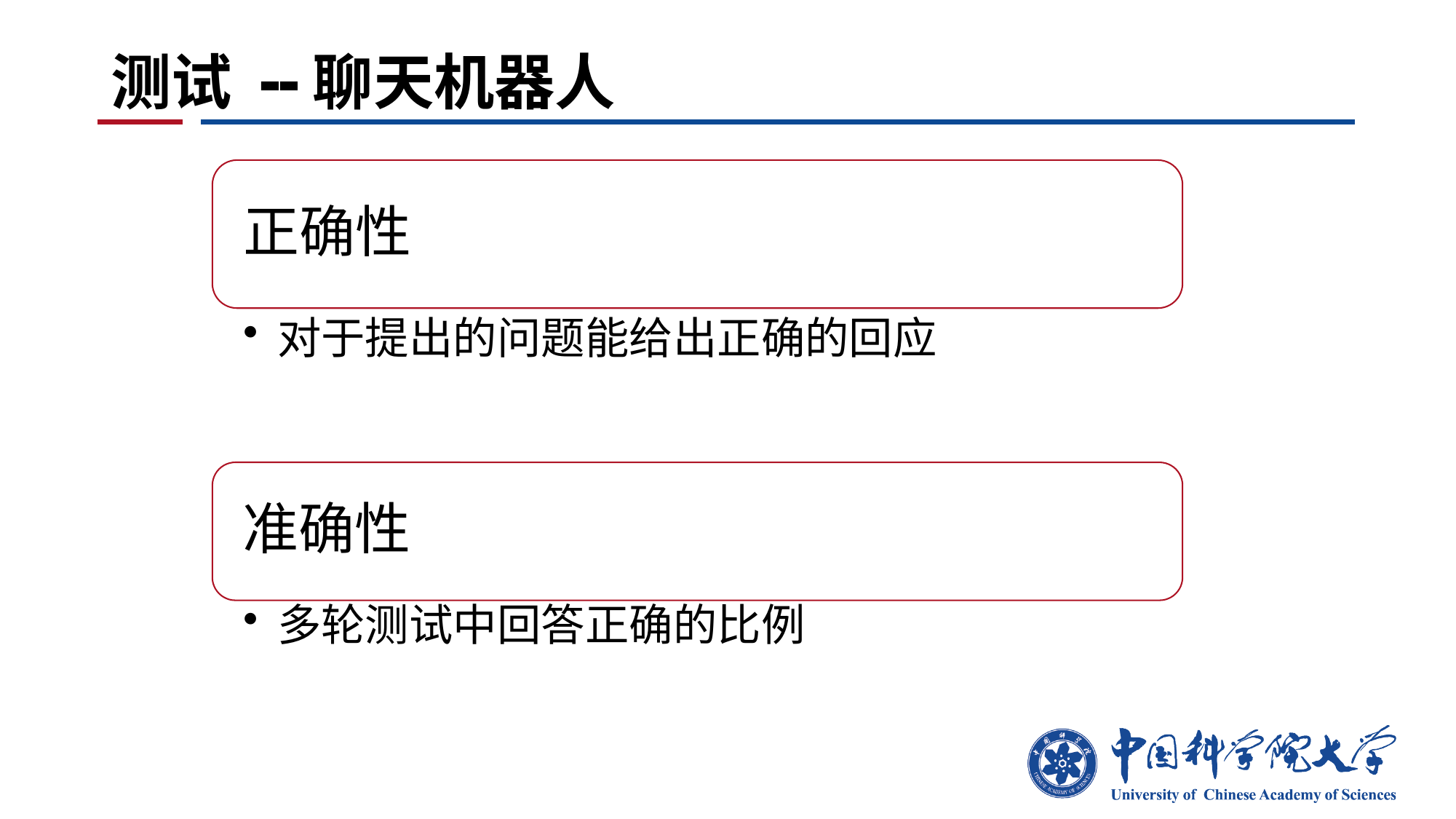

# 测试 --聊天机器人

正确性
对于提出的问题能给出正确的回应
准确性
多轮测试中回答正确的比例